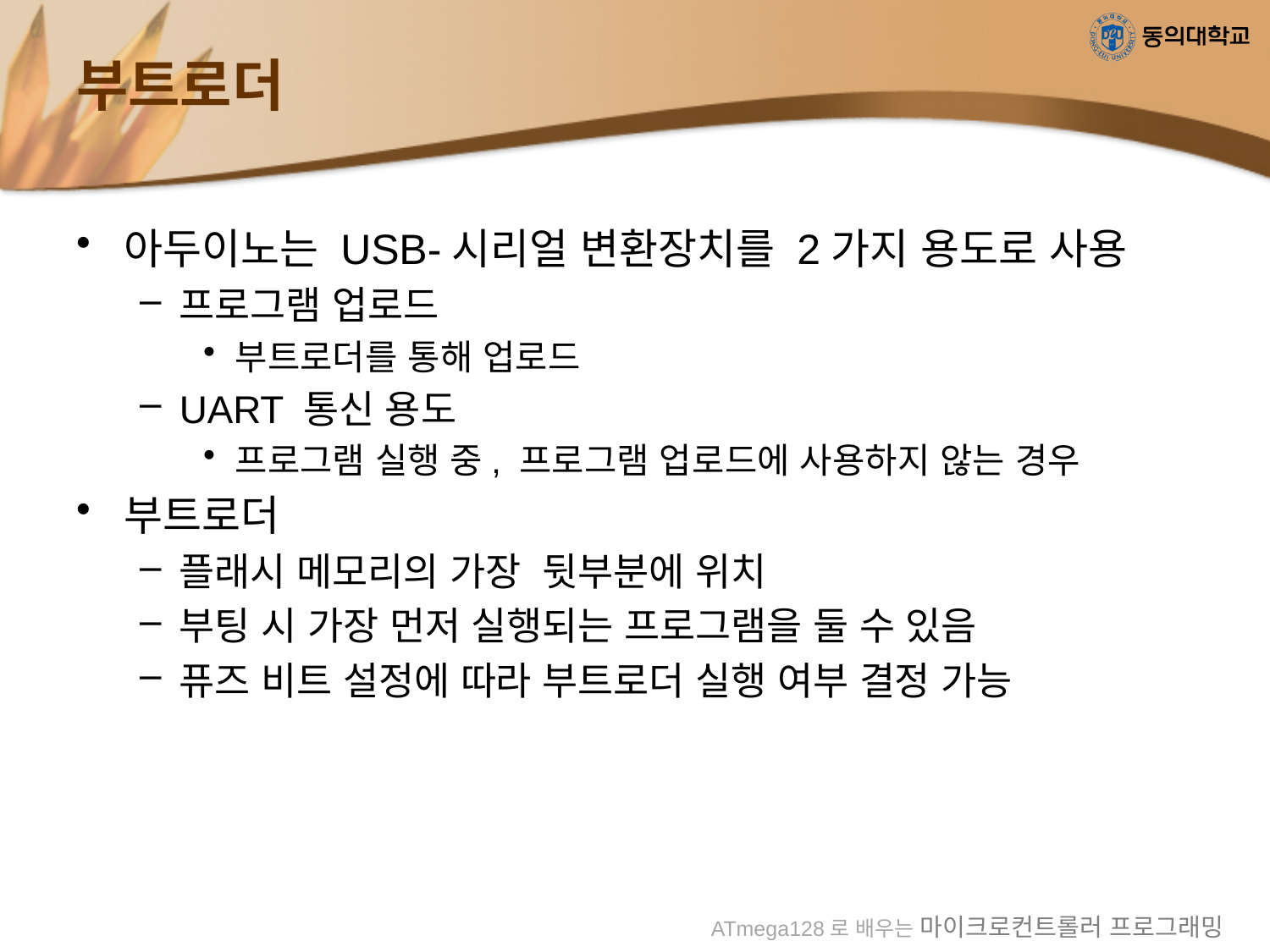

# 부트로더
아두이노는 USB-시리얼 변환장치를 2가지 용도로 사용
프로그램 업로드
부트로더를 통해 업로드
UART 통신 용도
프로그램 실행 중, 프로그램 업로드에 사용하지 않는 경우
부트로더
플래시 메모리의 가장  뒷부분에 위치
부팅 시 가장 먼저 실행되는 프로그램을 둘 수 있음
퓨즈 비트 설정에 따라 부트로더 실행 여부 결정 가능